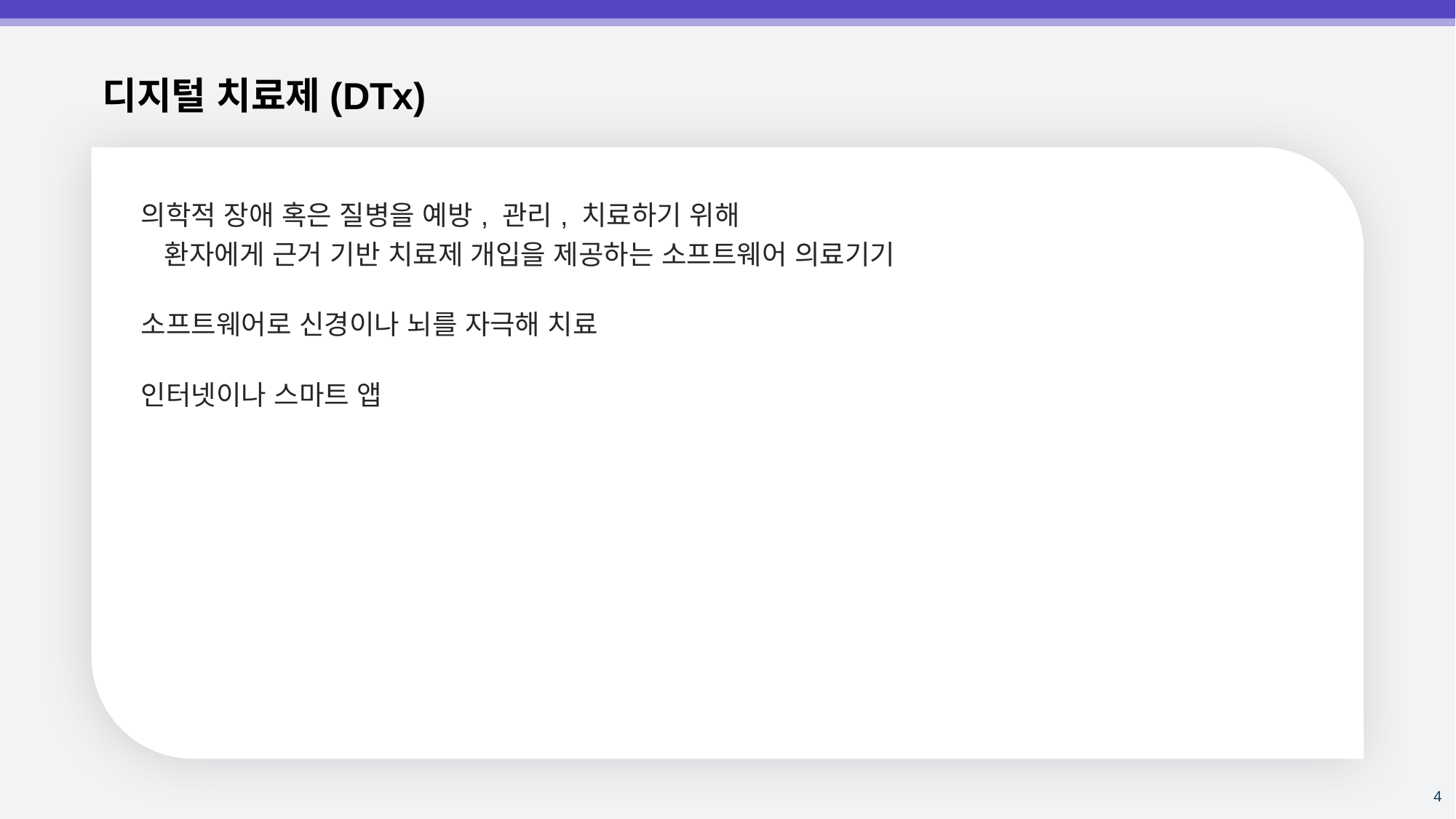

디지털 치료제(DTx)

의학적 장애 혹은 질병을 예방, 관리, 치료하기 위해
  환자에게 근거 기반 치료제 개입을 제공하는 소프트웨어 의료기기

소프트웨어로 신경이나 뇌를 자극해 치료

인터넷이나 스마트 앱
4